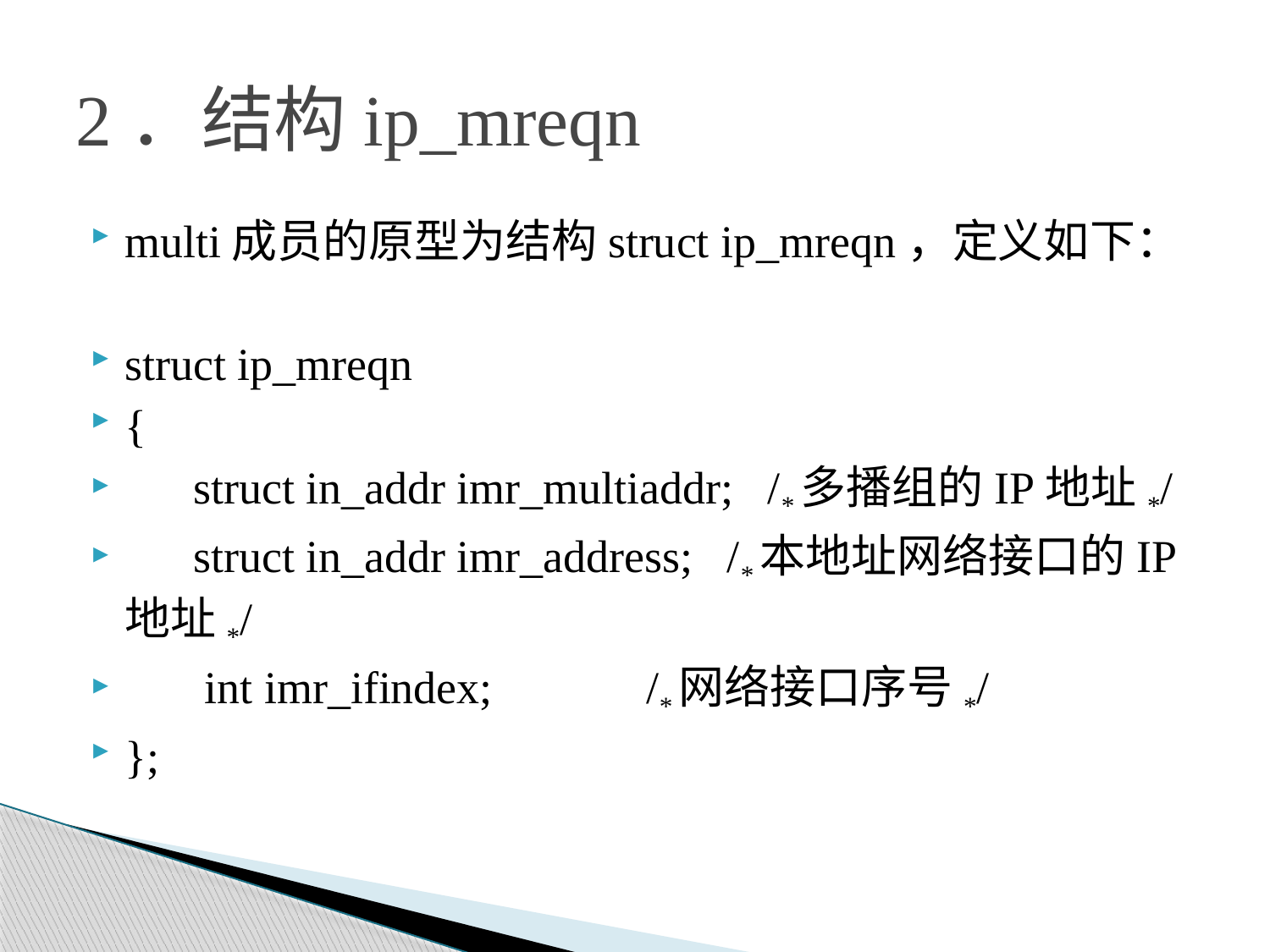

# 2．结构ip_mreqn
multi成员的原型为结构struct ip_mreqn，定义如下：

struct ip_mreqn
{
      struct in_addr imr_multiaddr;   /*多播组的IP地址*/
      struct in_addr imr_address;   /*本地址网络接口的IP地址*/
       int imr_ifindex;		   /*网络接口序号*/
};